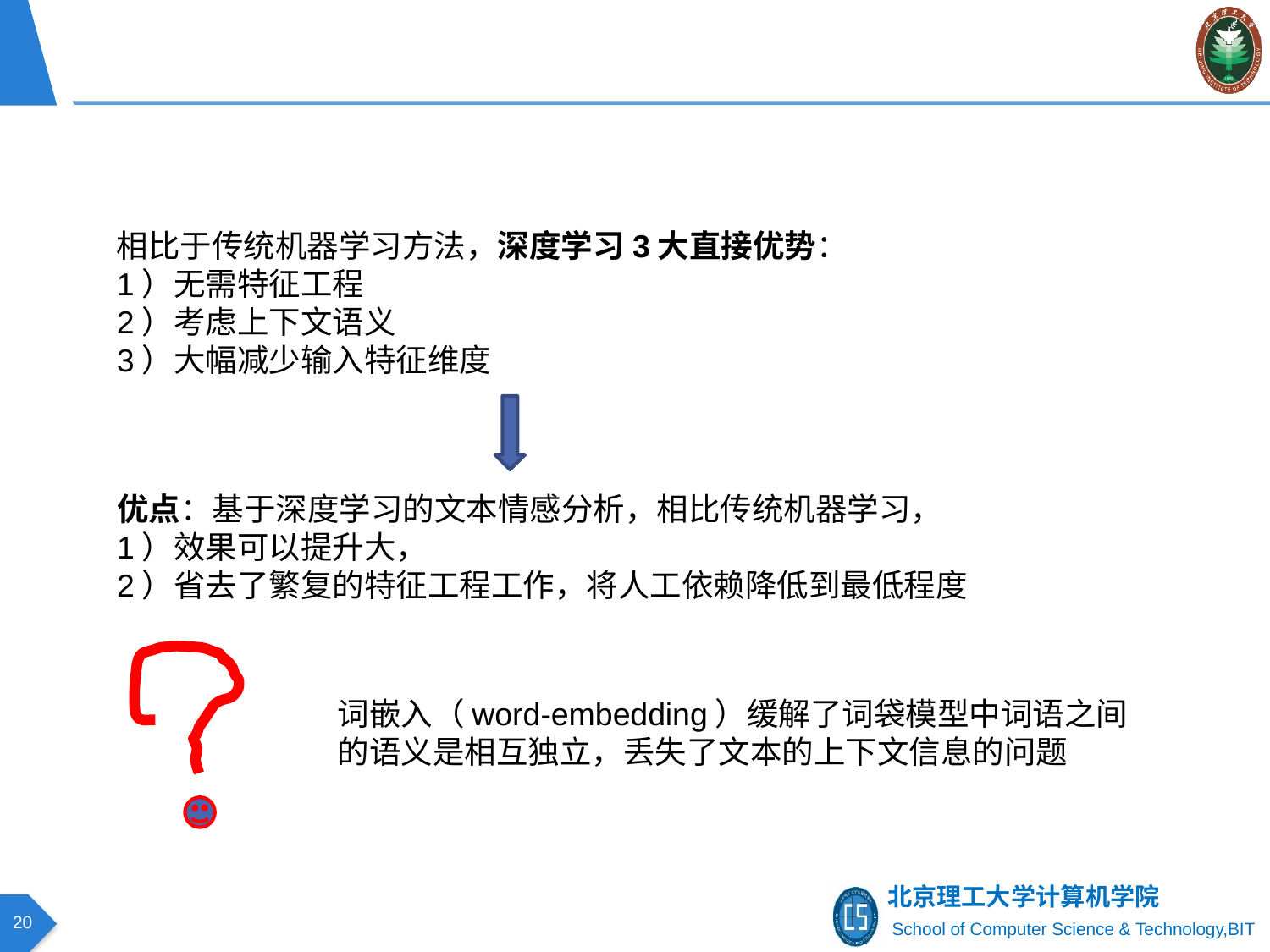

#
相比于传统机器学习方法，深度学习3大直接优势：
1）无需特征工程
2）考虑上下文语义
3）大幅减少输入特征维度

优点：基于深度学习的文本情感分析，相比传统机器学习，
1）效果可以提升大，
2）省去了繁复的特征工程工作，将人工依赖降低到最低程度

词嵌入（word-embedding）缓解了词袋模型中词语之间的语义是相互独立，丢失了文本的上下文信息的问题

20